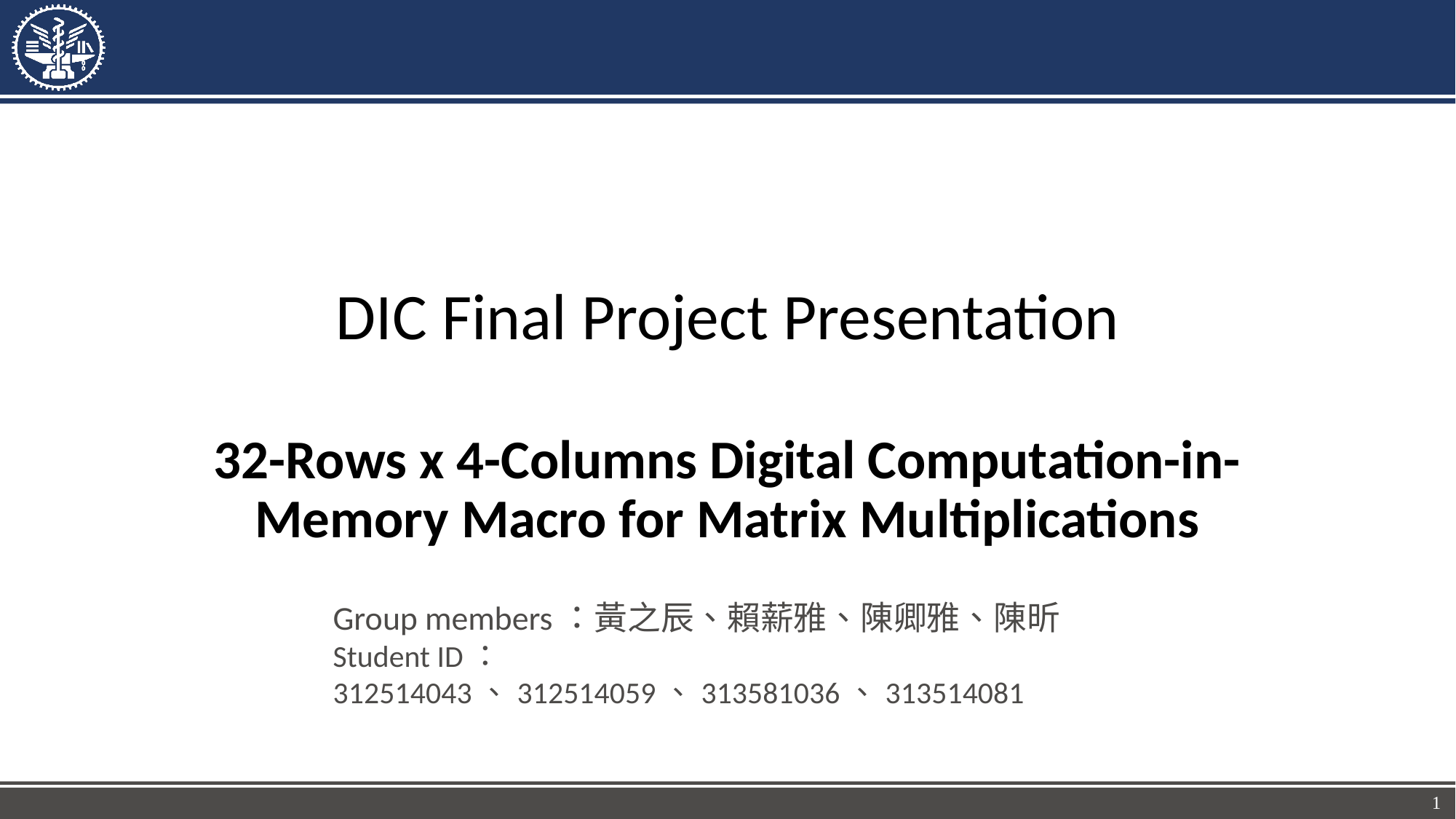

DIC Final Project Presentation
32-Rows x 4-Columns Digital Computation-in-Memory Macro for Matrix Multiplications

Group members：黃之辰、賴薪雅、陳卿雅、陳昕
Student ID：312514043、312514059、313581036、313514081

1